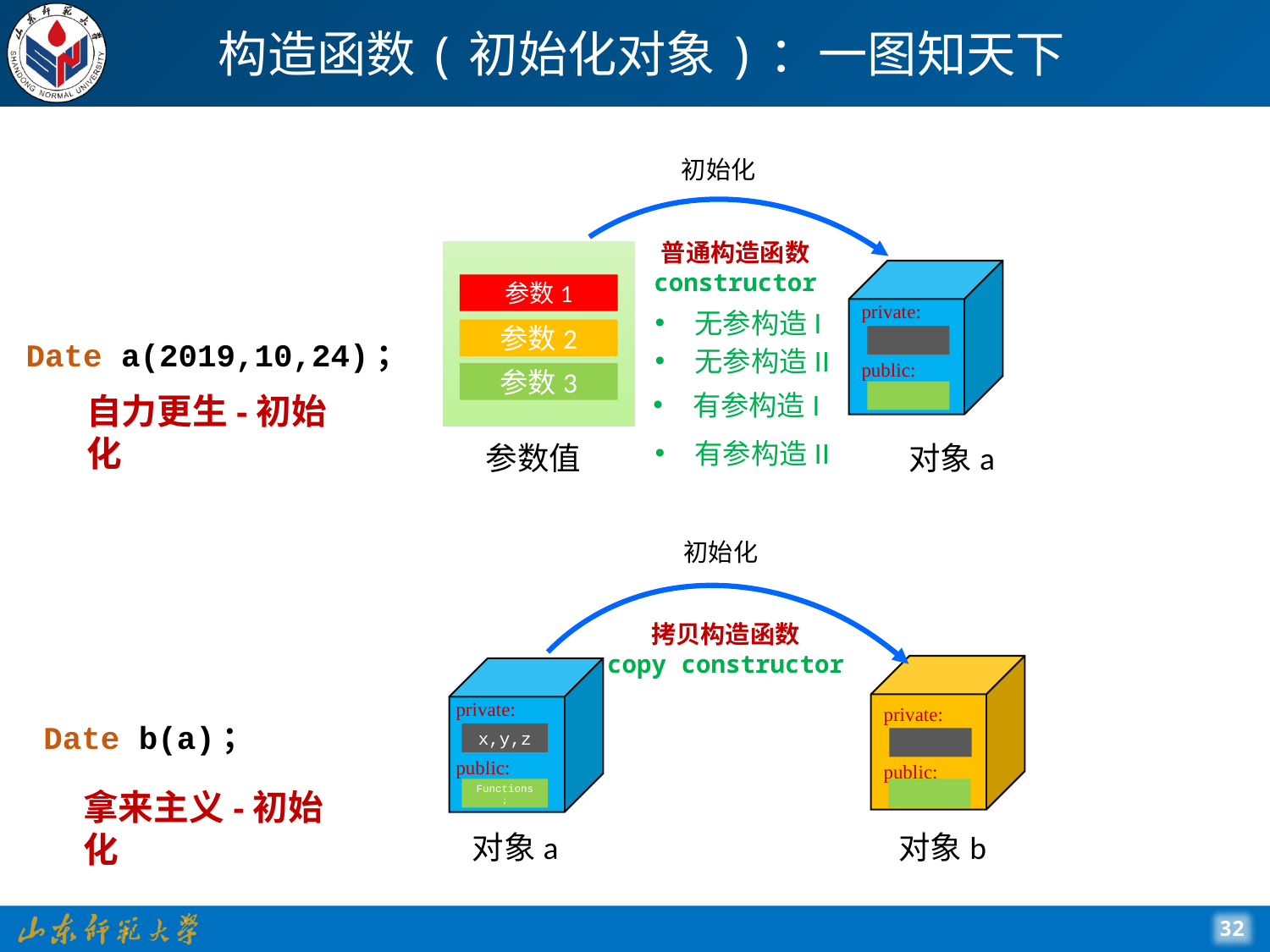

# 构造函数(初始化对象)：一图知天下
初始化

普通构造函数
constructor

private:

public:

参数1
参数2
参数3
参数值
对象a
无参构造I
无参构造II
有参构造I
有参构造II
Date a(2019,10,24)；
自力更生-初始化
初始化

拷贝构造函数
copy constructor

private:

public:

private:
x,y,z
public:
Functions;
对象a
对象b
Date b(a)；
拿来主义-初始化